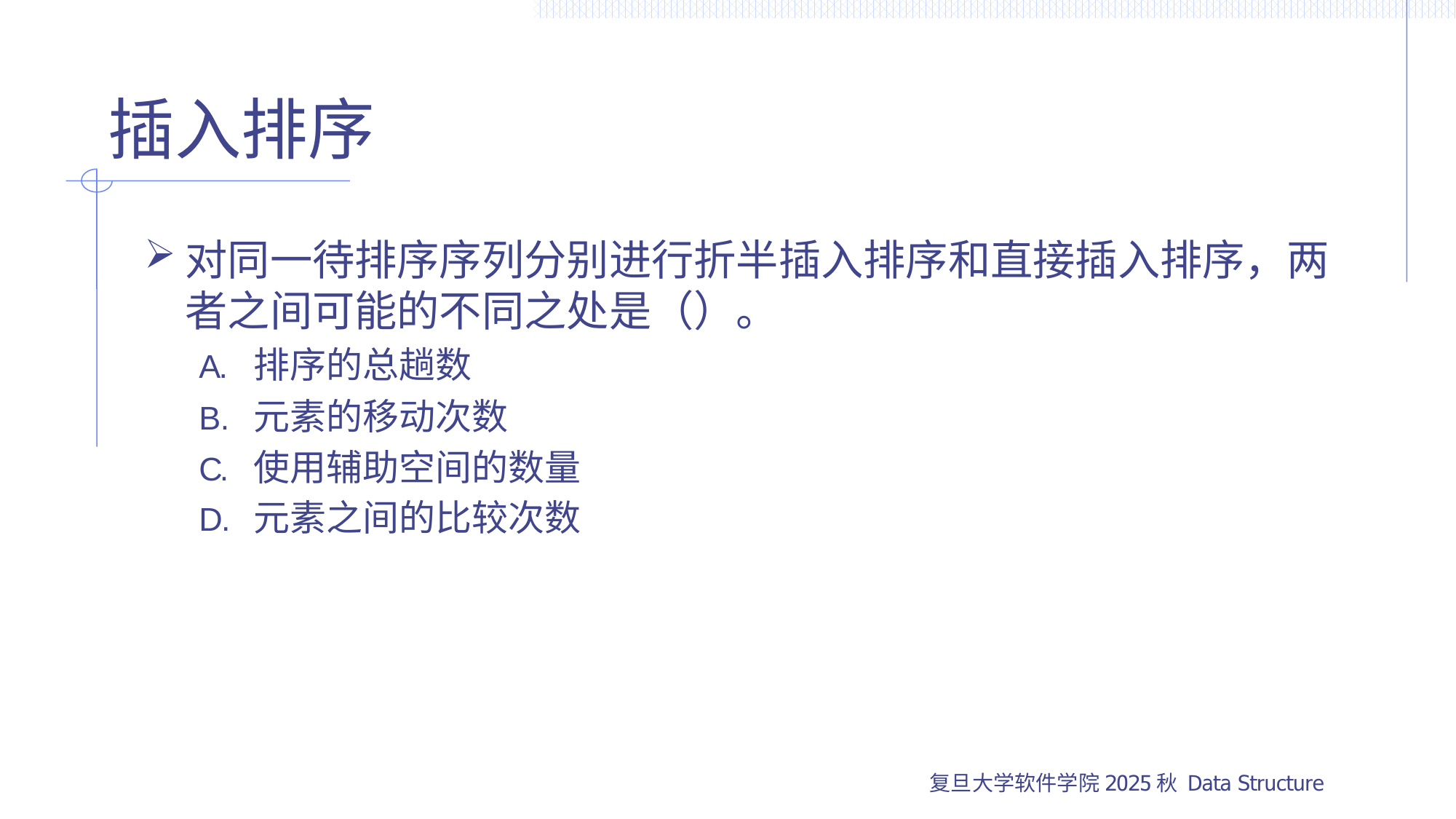

# 插入排序
对同一待排序序列分别进行折半插入排序和直接插入排序，两者之间可能的不同之处是（）。
排序的总趟数
元素的移动次数
使用辅助空间的数量
元素之间的比较次数